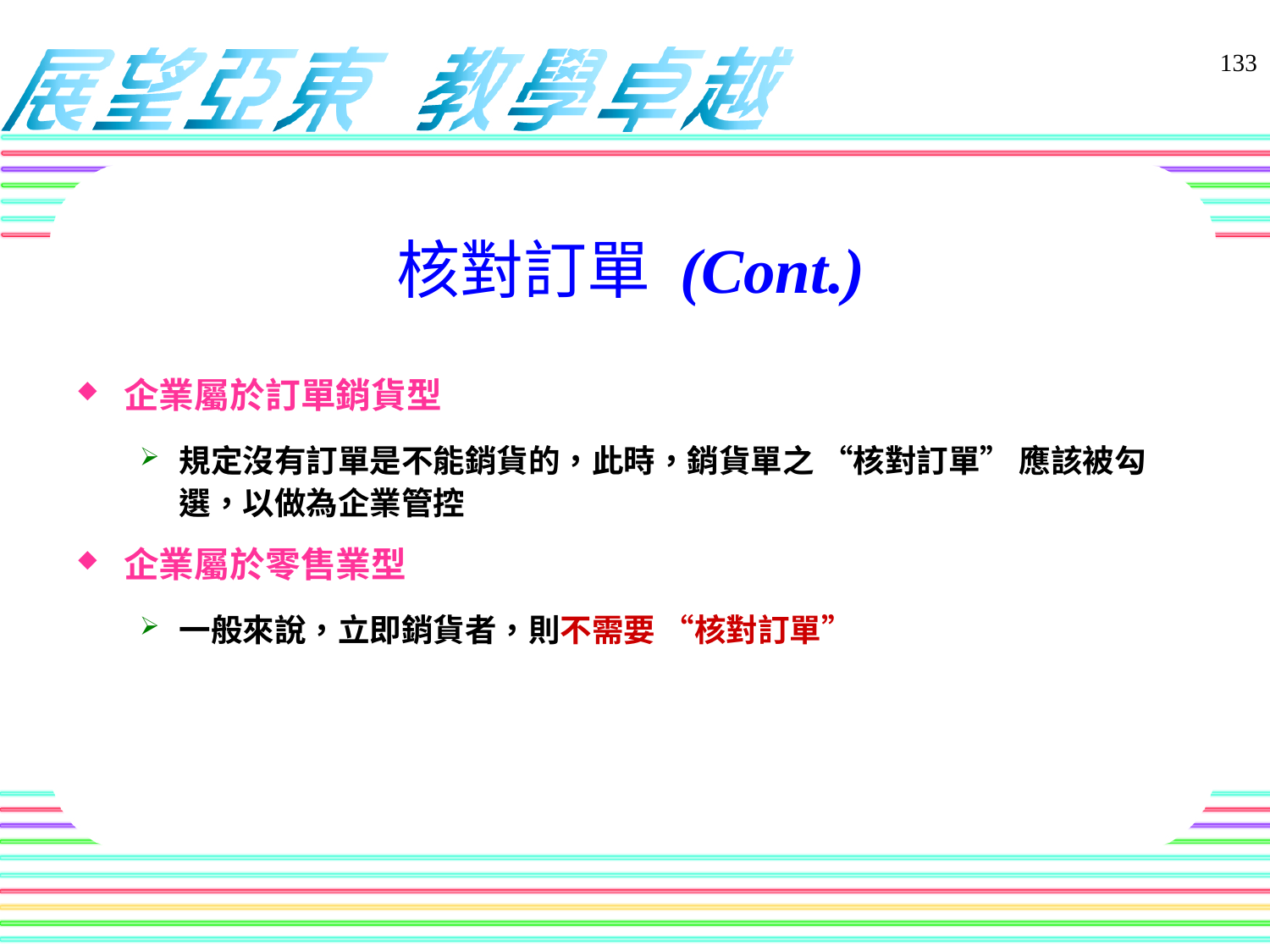

133
# 核對訂單 (Cont.)
企業屬於訂單銷貨型
規定沒有訂單是不能銷貨的，此時，銷貨單之 “核對訂單” 應該被勾選，以做為企業管控
企業屬於零售業型
一般來說，立即銷貨者，則不需要 “核對訂單”